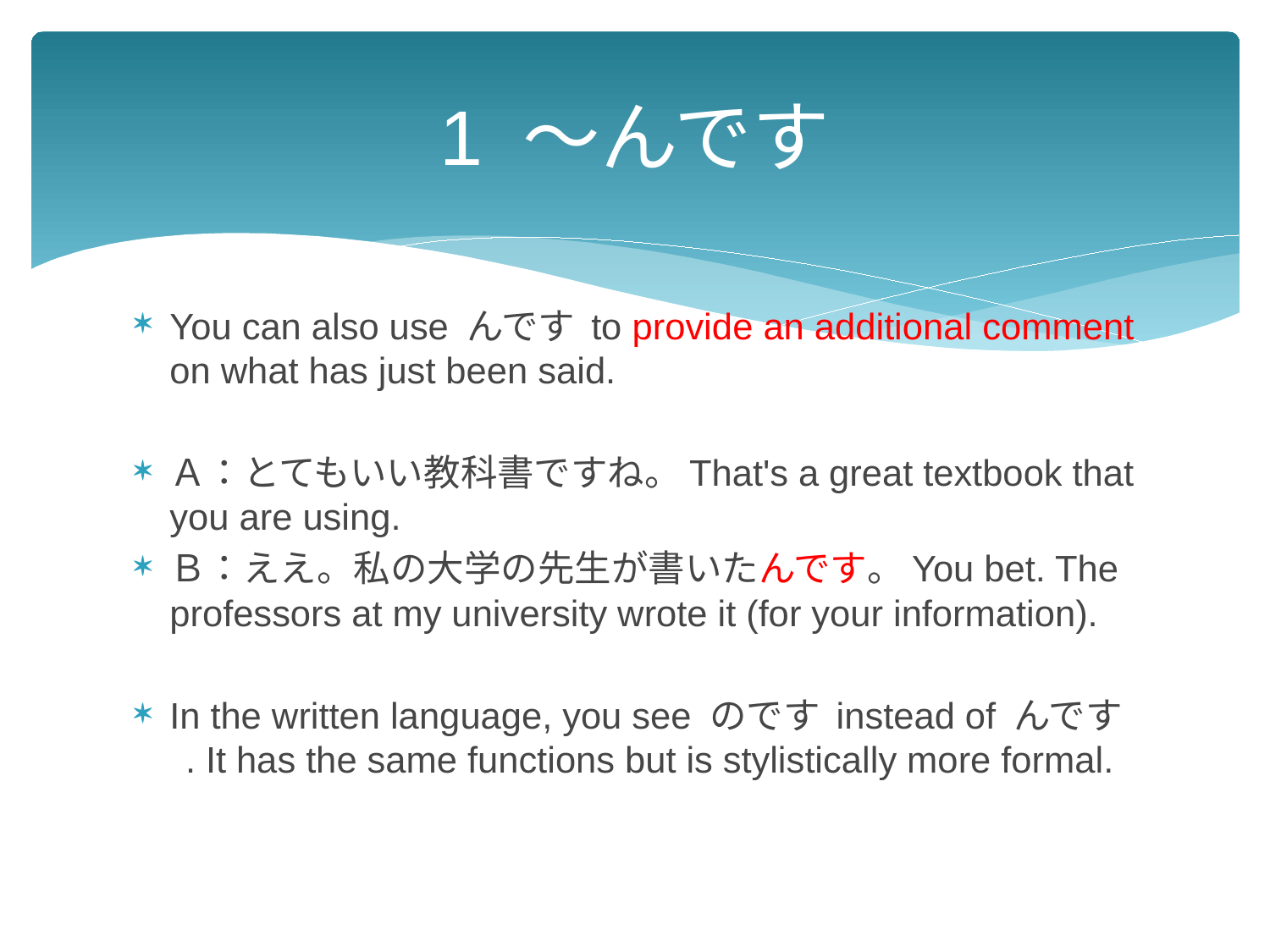

# 1 ～んです
You can also use んです to provide an additional comment on what has just been said.

Ａ：とてもいい教科書ですね。That's a great textbook that you are using.
Ｂ：ええ。私の大学の先生が書いたんです。You bet. The professors at my university wrote it (for your information).

In the written language, you see のです instead of んです . It has the same functions but is stylistically more formal.